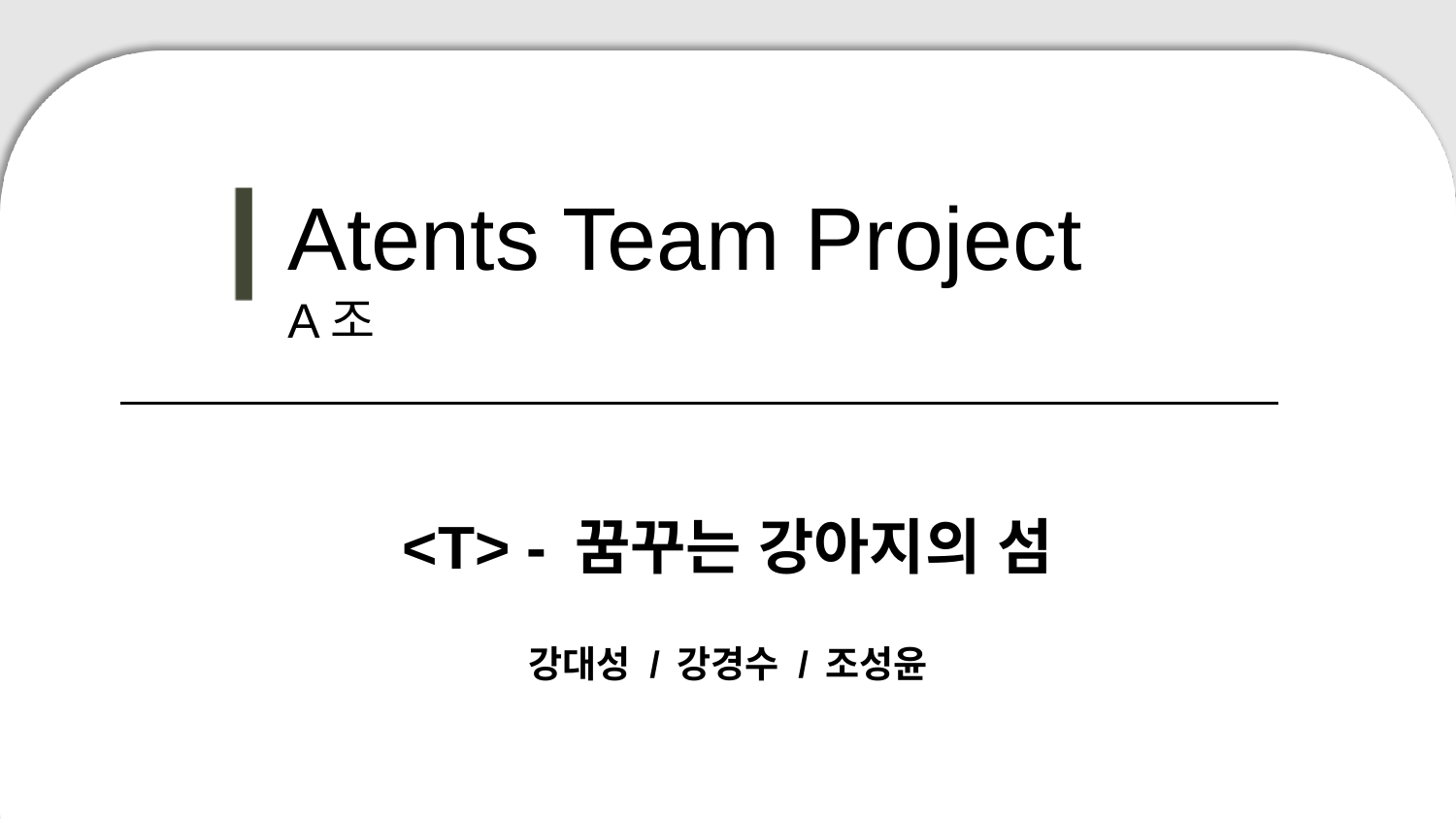

# Atents Team Project A조
<T> - 꿈꾸는 강아지의 섬

강대성 / 강경수 / 조성윤